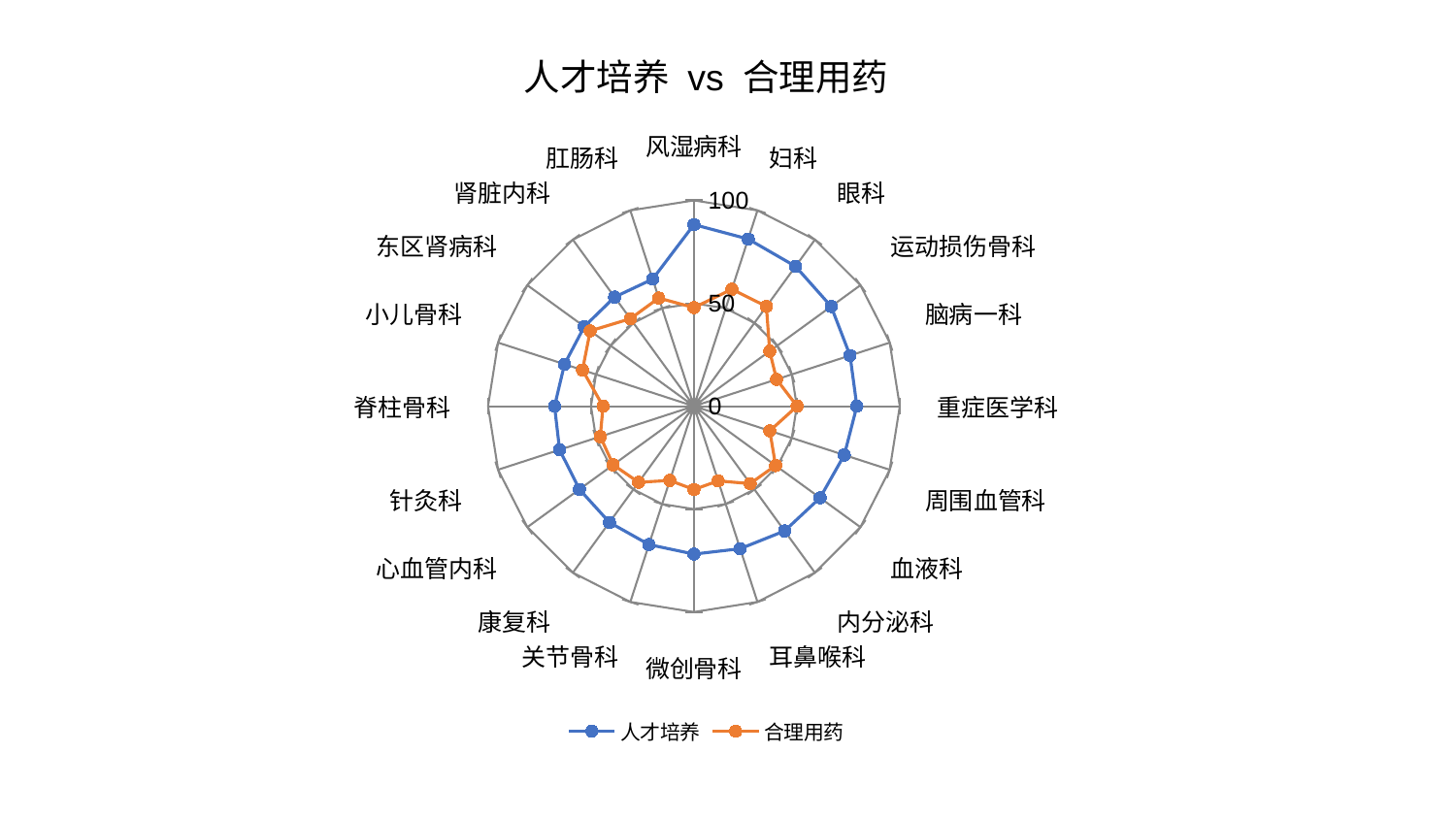

### Chart: 人才培养 vs 合理用药

| Category | 人才培养 | 合理用药 |
|---|---|---|
| 风湿病科 | 88.24030320848034 | 47.88860149571528 |
| 妇科 | 85.39404526894684 | 59.74755011932353 |
| 眼科 | 83.99334051056019 | 59.92844856603648 |
| 运动损伤骨科 | 82.43147653126711 | 45.52047729623284 |
| 脑病一科 | 79.76207259854164 | 42.211966641211994 |
| 重症医学科 | 79.15561773426735 | 50.13686751086922 |
| 周围血管科 | 76.81270096147435 | 38.78241839655294 |
| 血液科 | 75.77053393959201 | 49.07102423049366 |
| 内分泌科 | 74.93850793633788 | 46.503616732911624 |
| 耳鼻喉科 | 72.80966771557564 | 38.172325742098714 |
| 微创骨科 | 71.86595681410869 | 40.500982524002076 |
| 关节骨科 | 70.7080850629943 | 37.950511516856096 |
| 康复科 | 69.79008723401013 | 45.72298950577429 |
| 心血管内科 | 68.7497791108148 | 48.47812916247962 |
| 针灸科 | 68.59777153929595 | 47.82251015627112 |
| 脊柱骨科 | 67.68857220112592 | 44.130646011897085 |
| 小儿骨科 | 66.079943223288 | 56.890563495950666 |
| 东区肾病科 | 65.8225230774425 | 62.27651371623764 |
| 肾脏内科 | 65.52723481055823 | 52.53080065001345 |
| 肛肠科 | 64.92556363148562 | 55.251037945153016 |
90